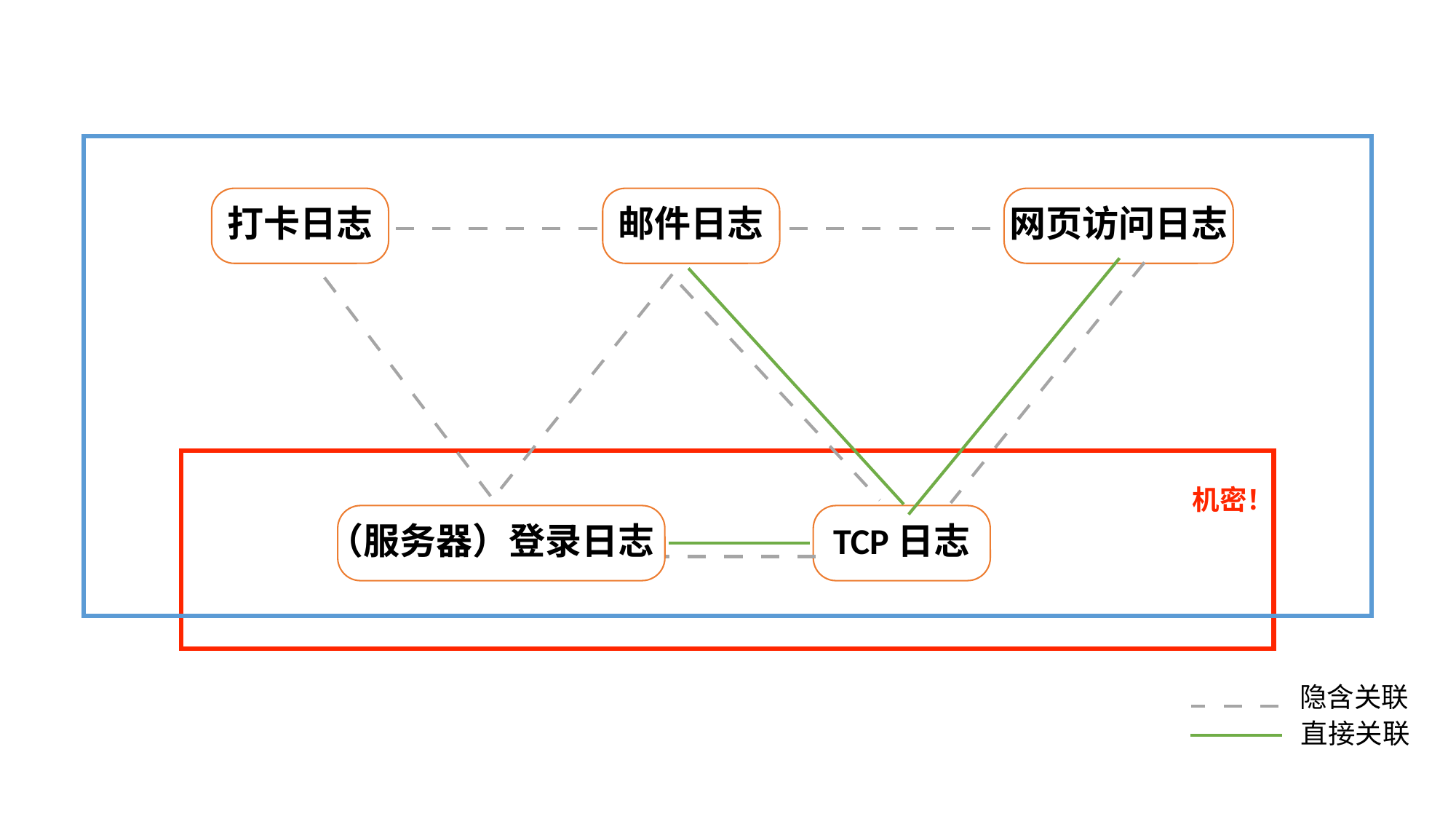

打卡日志
邮件日志
网页访问日志

（服务器）登录日志
TCP日志

直接关联

隐含关联
机密！